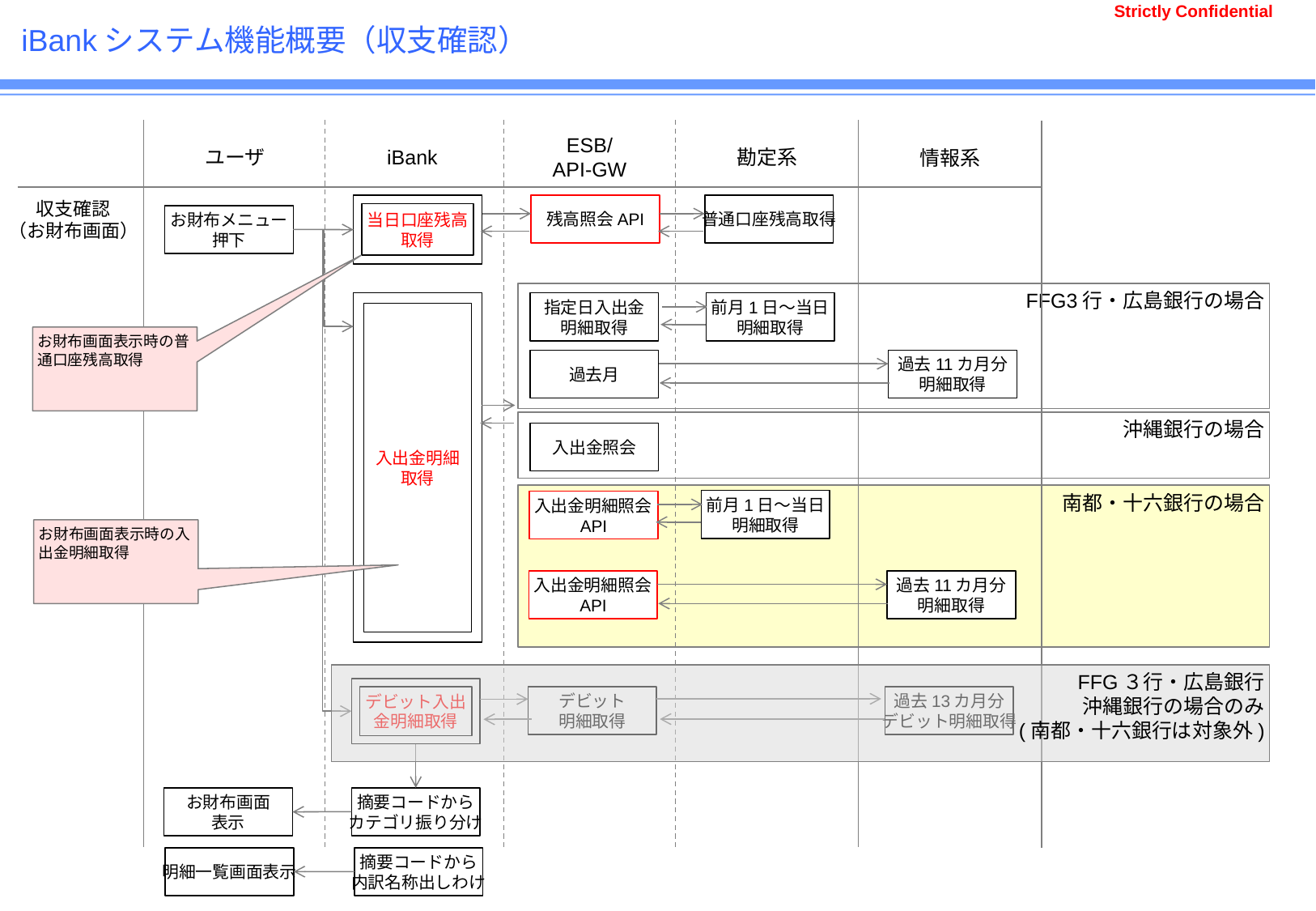

# iBankシステム機能概要（収支確認）
ユーザ
iBank
ESB/
API-GW
勘定系
情報系
収支確認
（お財布画面）
当日口座残高
取得
残高照会API
普通口座残高取得
お財布メニュー
押下
FFG3行・広島銀行の場合
入出金明細取得
指定日入出金
明細取得
前月1日～当日
明細取得
お財布画面表示時の普通口座残高取得
過去月
過去11カ月分
明細取得
沖縄銀行の場合
入出金照会
南都・十六銀行の場合
前月1日～当日
明細取得
入出金明細照会API
お財布画面表示時の入出金明細取得
入出金明細照会API
過去11カ月分
明細取得
FFG３行・広島銀行
沖縄銀行の場合のみ
(南都・十六銀行は対象外)
デビット入出金明細取得
デビット
明細取得
過去13カ月分
デビット明細取得
摘要コードから
カテゴリ振り分け
お財布画面
表示
摘要コードから
内訳名称出しわけ
明細一覧画面表示